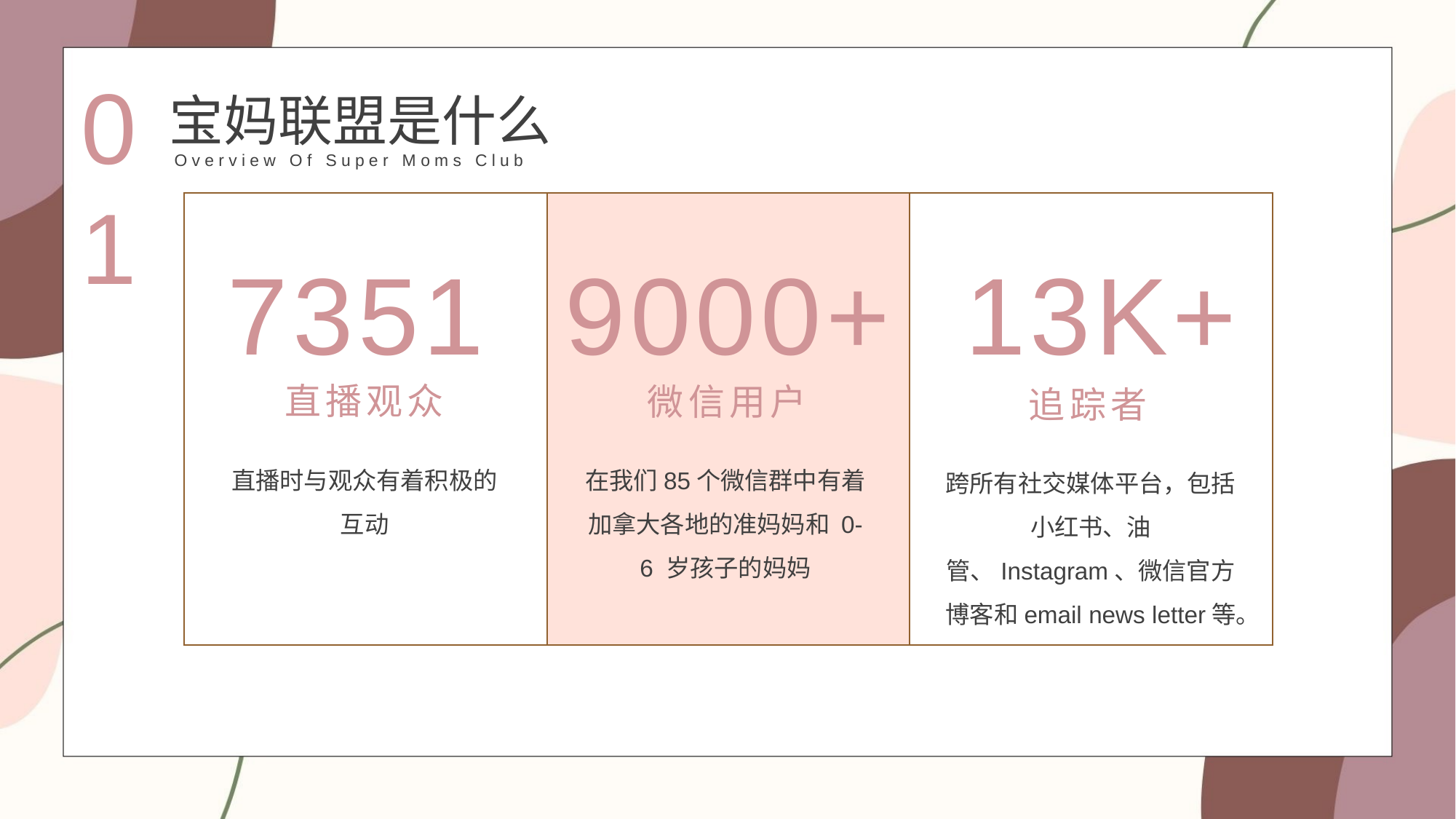

01
宝妈联盟是什么
Overview Of Super Moms Club

7351
9000+
13K+
直播观众
微信用户
追踪者
直播时与观众有着积极的互动
在我们85个微信群中有着加拿大各地的准妈妈和 0-6 岁孩子的妈妈
跨所有社交媒体平台，包括小红书、油管、Instagram、微信官方博客和email news letter等。